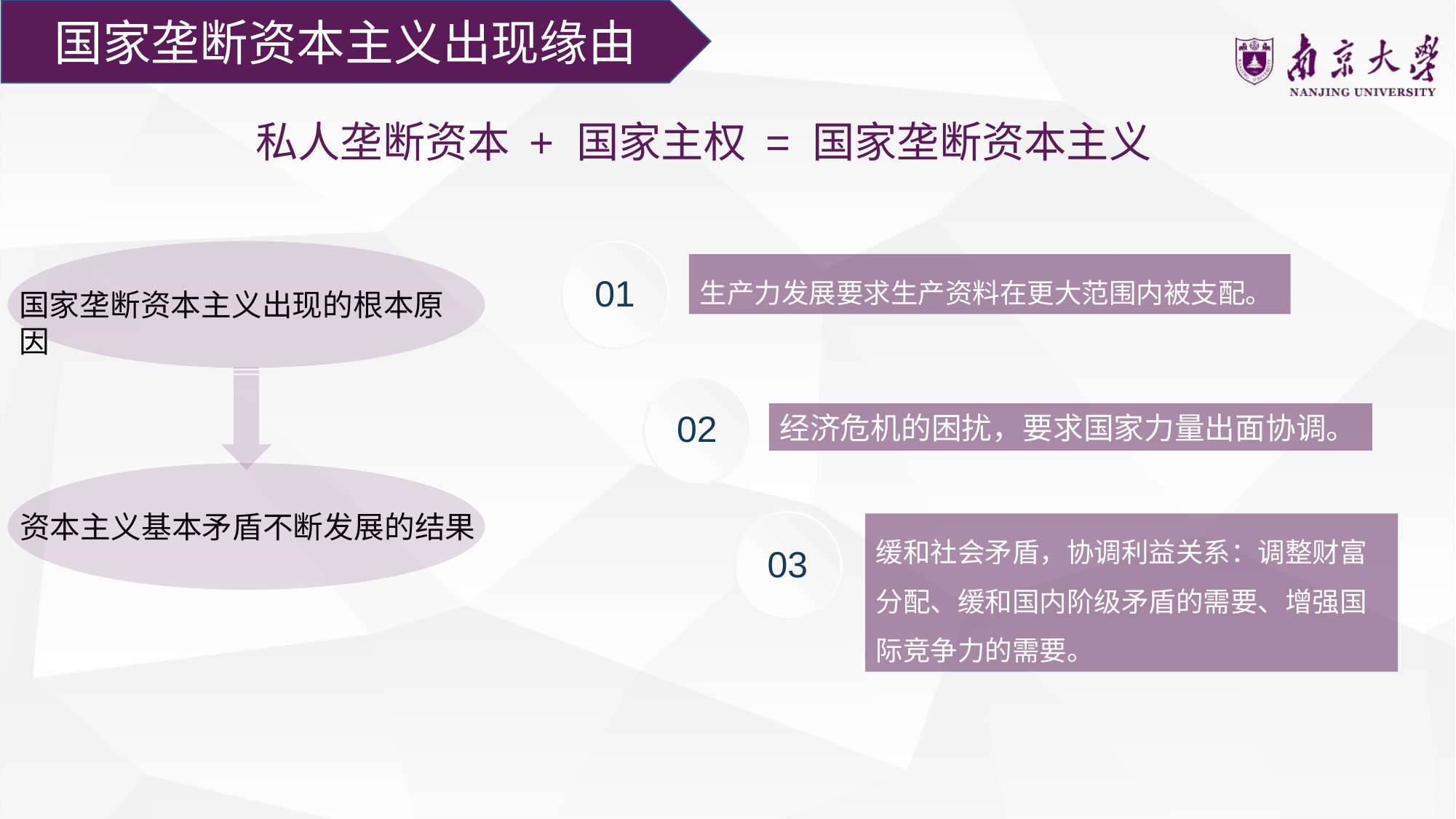

国家垄断资本主义出现缘由

私人垄断资本 + 国家主权 = 国家垄断资本主义

01

生产力发展要求生产资料在更大范围内被支配。
国家垄断资本主义出现的根本原因

02

经济危机的困扰，要求国家力量出面协调。

资本主义基本矛盾不断发展的结果

03
缓和社会矛盾，协调利益关系：调整财富分配、缓和国内阶级矛盾的需要、增强国际竞争力的需要。